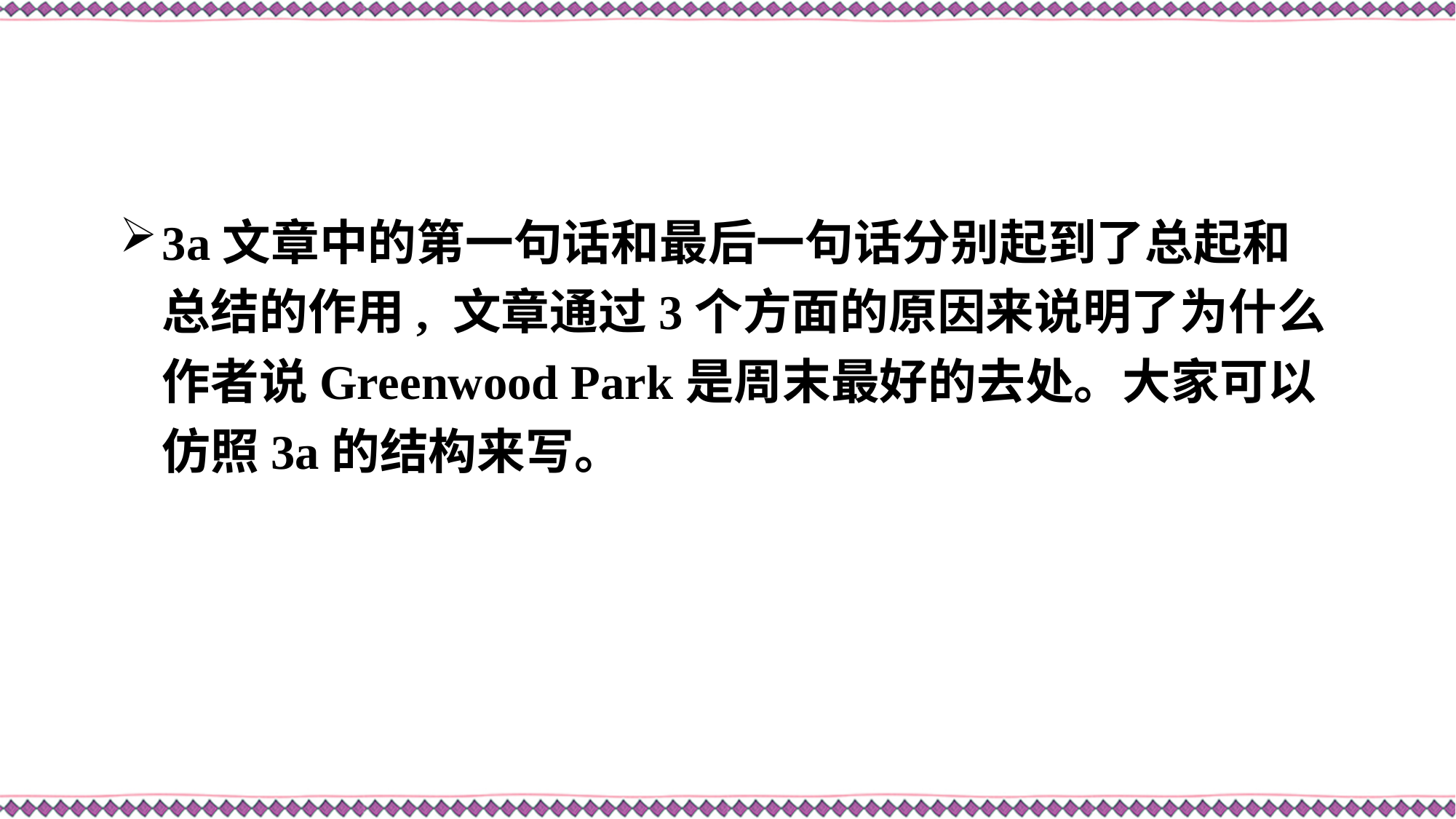

3a文章中的第一句话和最后一句话分别起到了总起和总结的作用, 文章通过3个方面的原因来说明了为什么作者说Greenwood Park是周末最好的去处。大家可以仿照3a的结构来写。